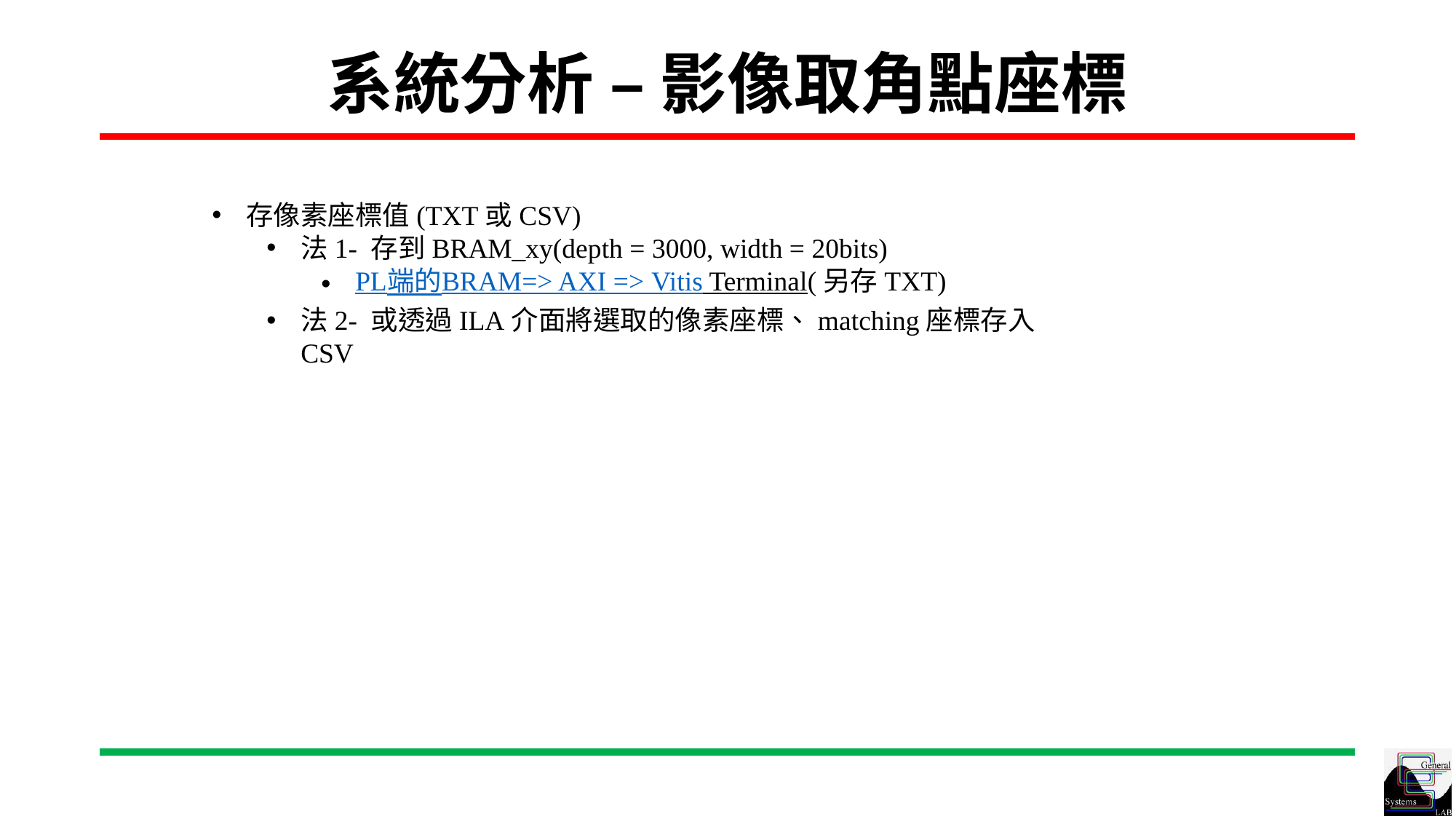

# 系統分析 – 影像取角點座標
存像素座標值(TXT或CSV)
法1- 存到BRAM_xy(depth = 3000, width = 20bits)
PL端的BRAM=> AXI => Vitis Terminal(另存TXT)
法2- 或透過ILA介面將選取的像素座標、matching座標存入CSV